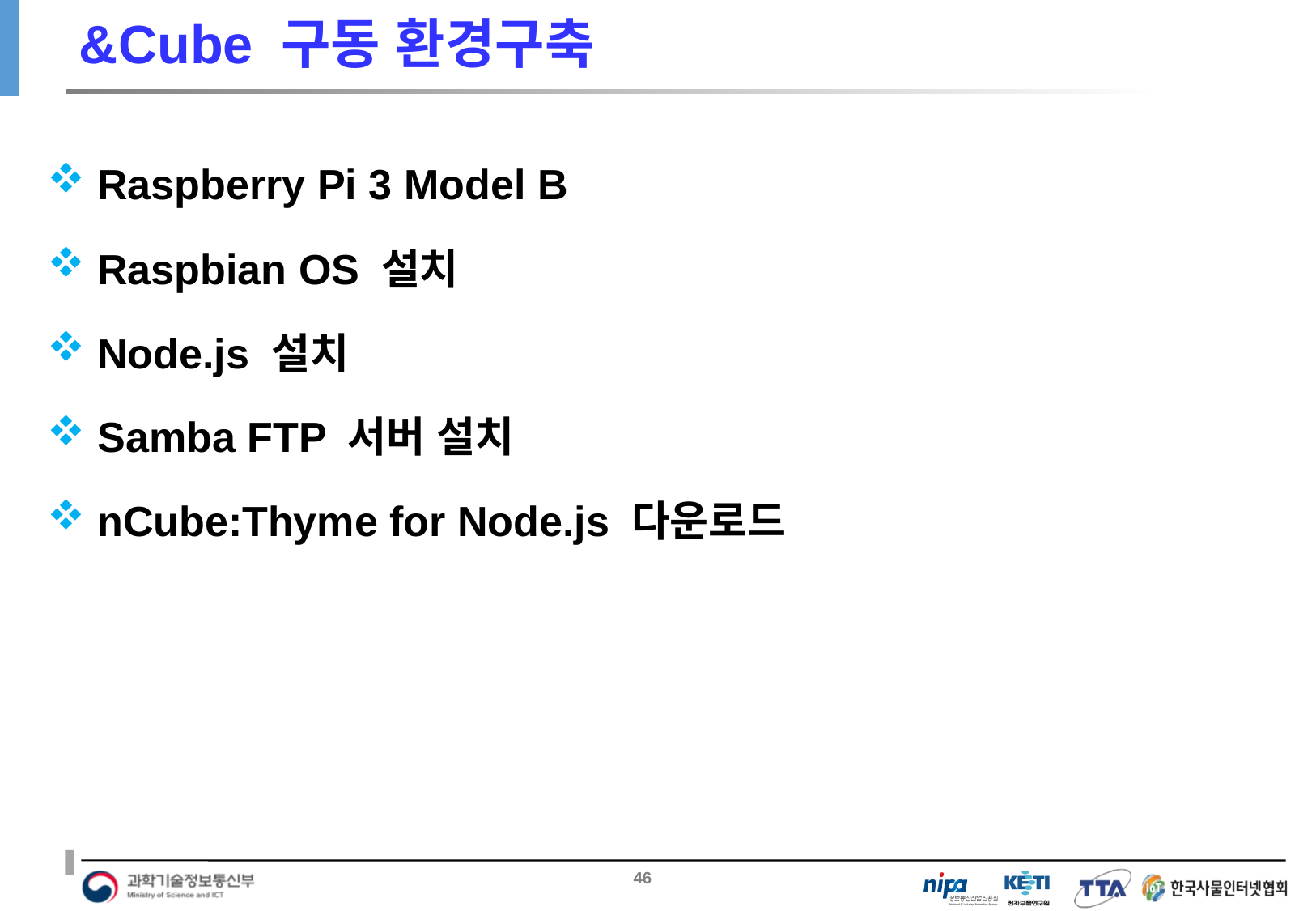

# &Cube 구동 환경구축
 Raspberry Pi 3 Model B
 Raspbian OS 설치
 Node.js 설치
 Samba FTP 서버 설치
 nCube:Thyme for Node.js 다운로드